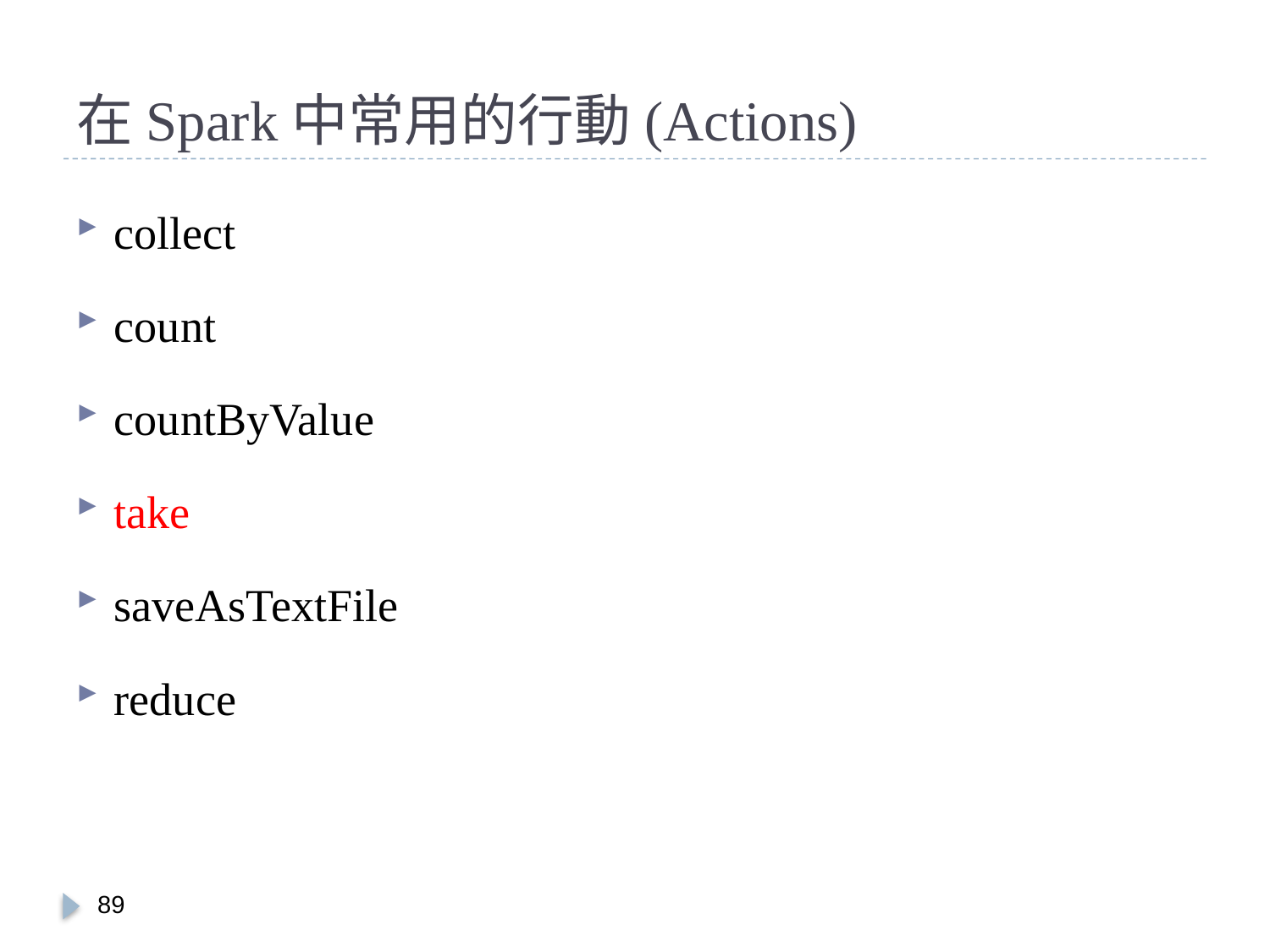

# 在Spark中常用的行動(Actions)
collect
count
countByValue
take
saveAsTextFile
reduce

89